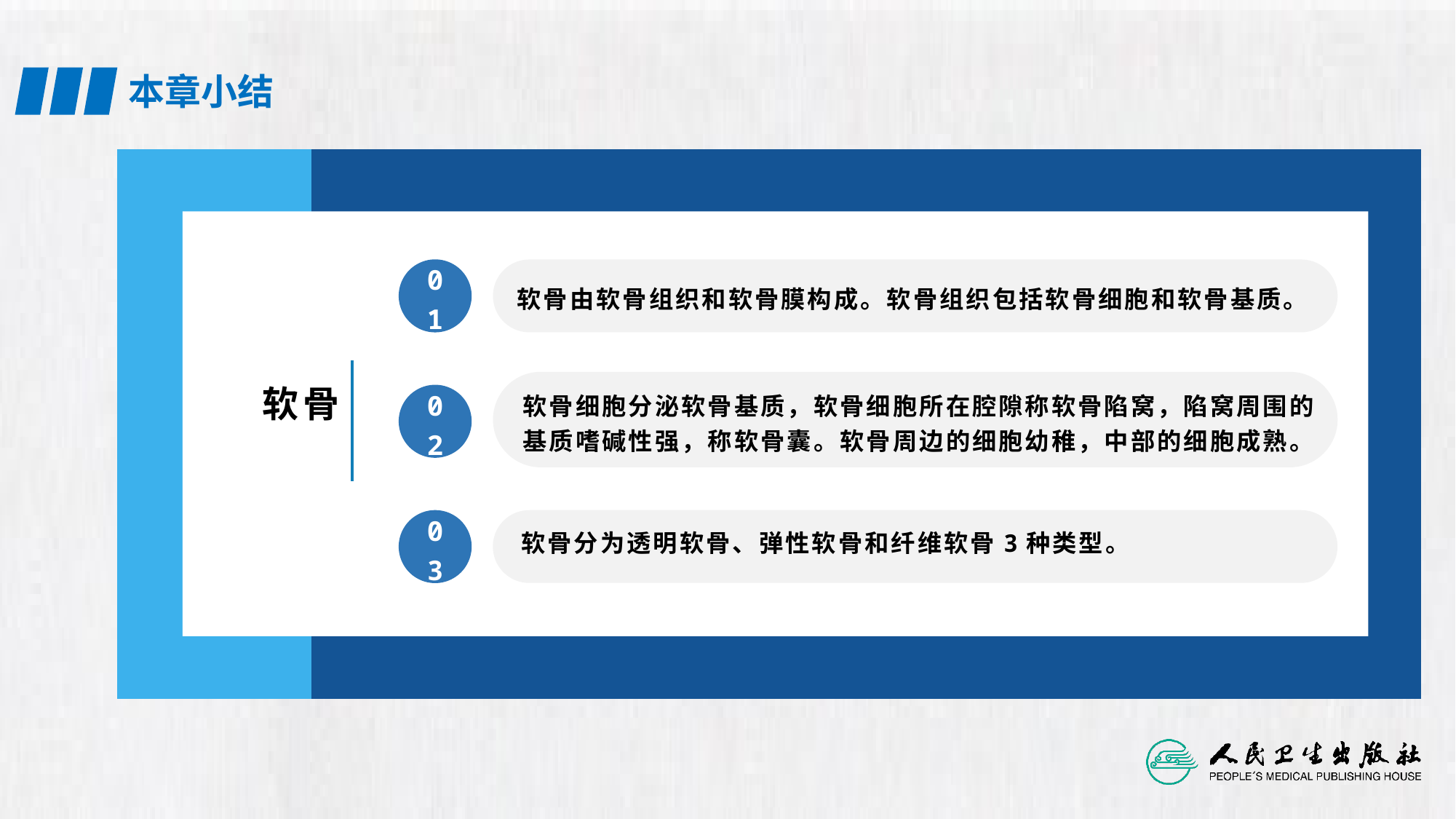

软骨由软骨组织和软骨膜构成。软骨组织包括软骨细胞和软骨基质。
01
软骨

软骨细胞分泌软骨基质，软骨细胞所在腔隙称软骨陷窝，陷窝周围的基质嗜碱性强，称软骨囊。软骨周边的细胞幼稚，中部的细胞成熟。
02

软骨分为透明软骨、弹性软骨和纤维软骨3种类型。

03